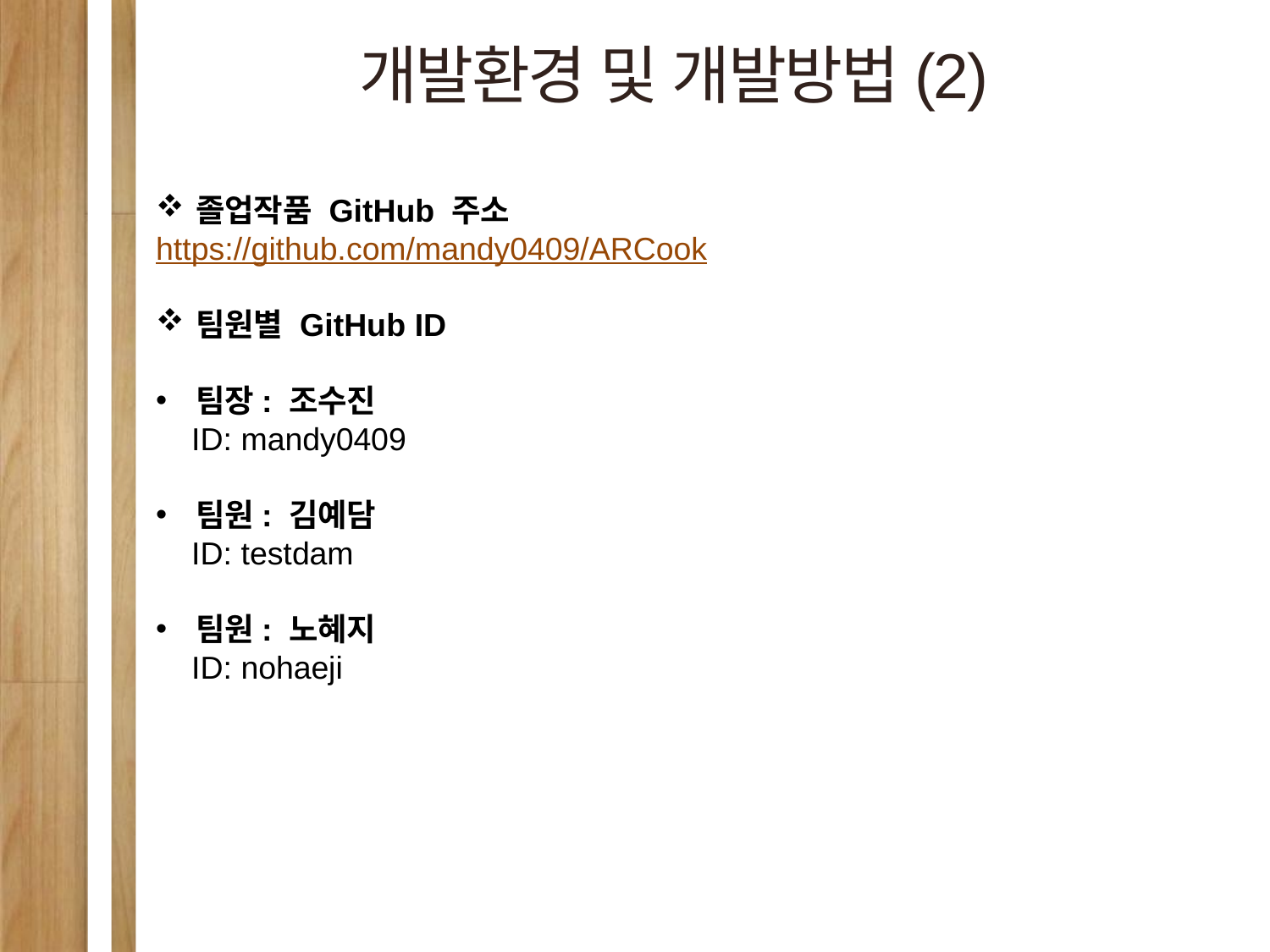

개발환경 및 개발방법(2)

졸업작품 GitHub 주소
https://github.com/mandy0409/ARCook

팀원별 GitHub ID

팀장: 조수진
    ID: mandy0409

팀원: 김예담
    ID: testdam

팀원: 노혜지
    ID: nohaeji